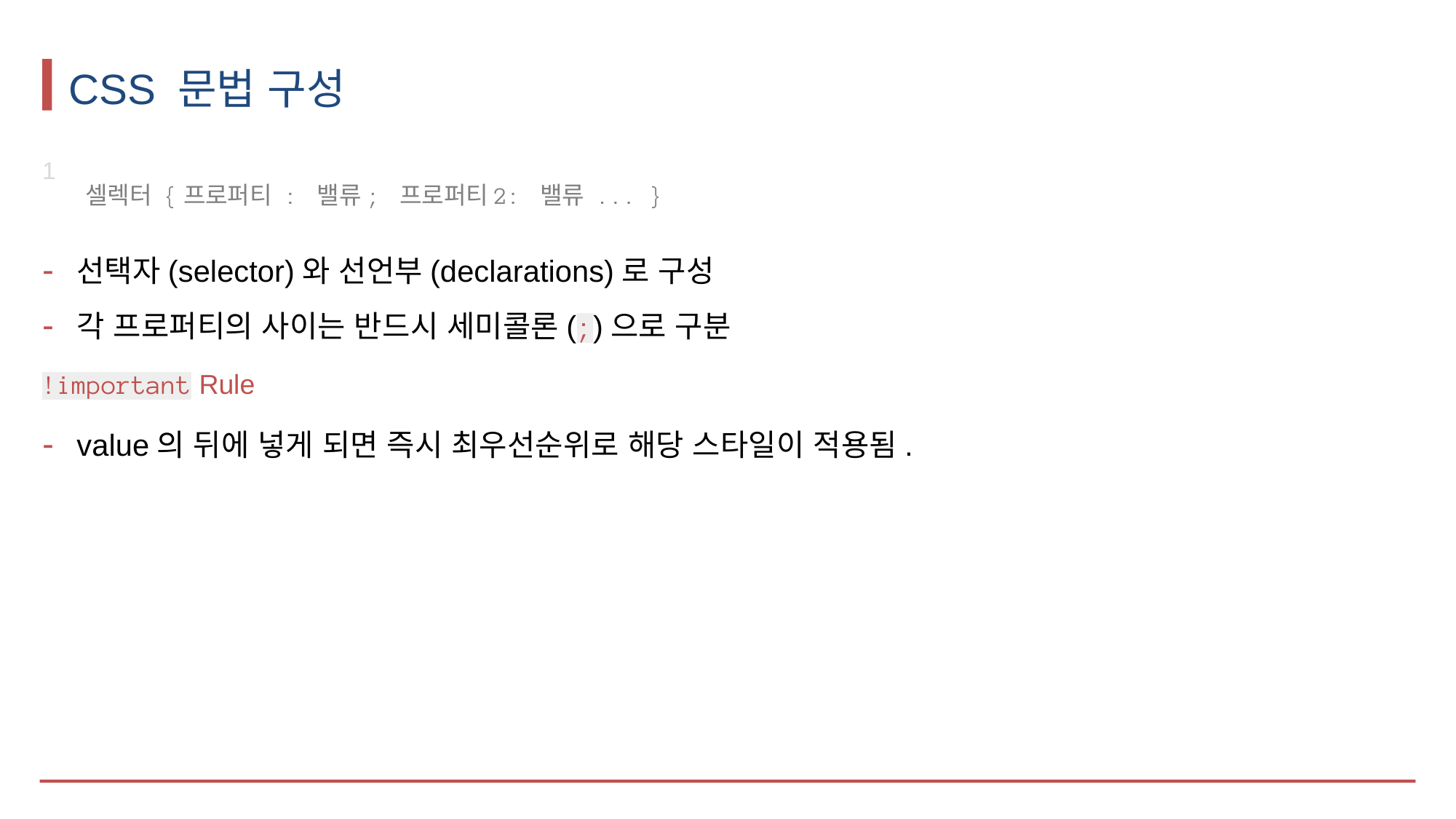

# CSS 문법 구성
셀렉터 {프로퍼티 : 밸류; 프로퍼티2: 밸류 ... }
선택자(selector)와 선언부(declarations)로 구성
각 프로퍼티의 사이는 반드시 세미콜론(;)으로 구분
!important Rule
value의 뒤에 넣게 되면 즉시 최우선순위로 해당 스타일이 적용됨.